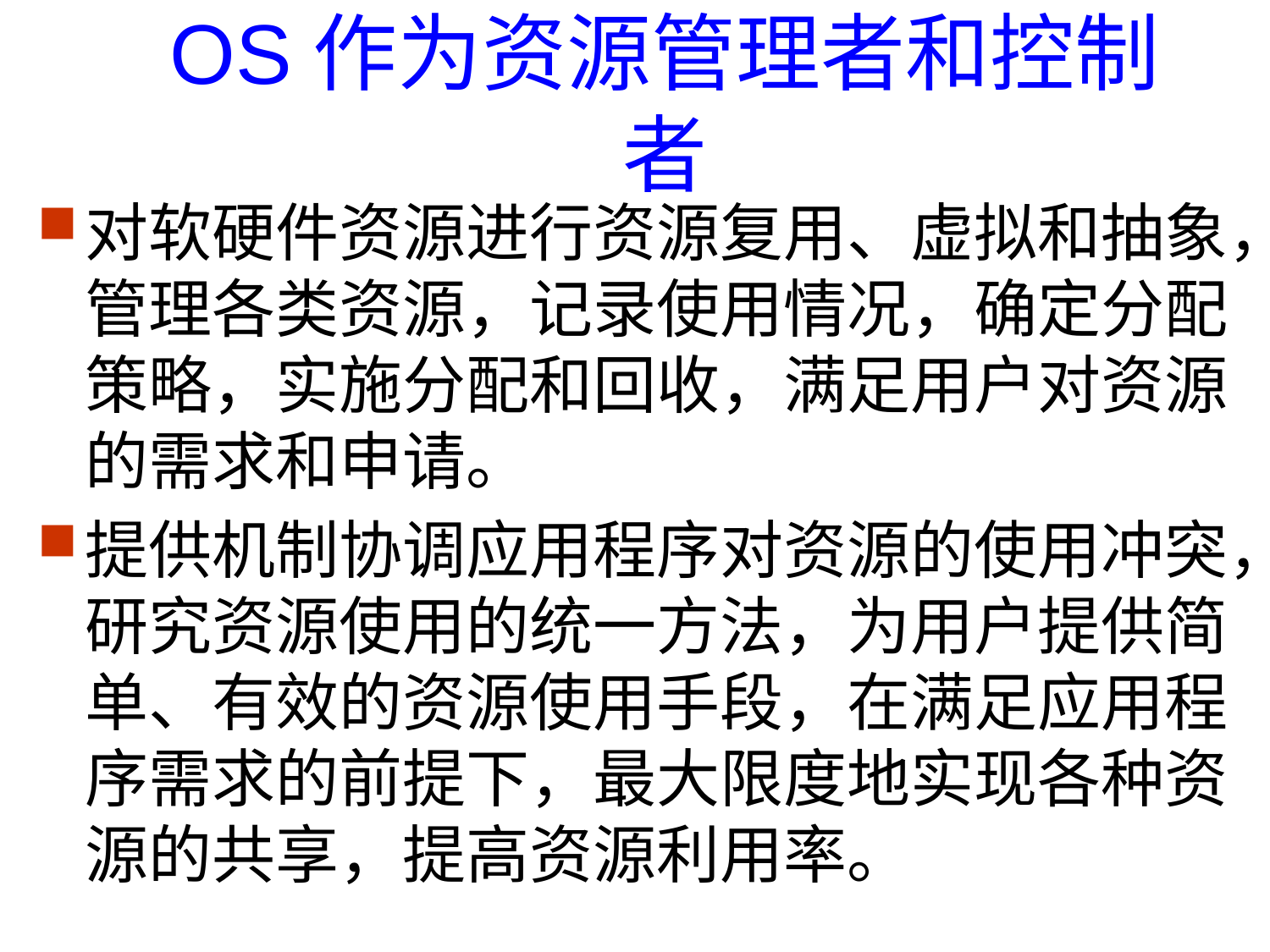

# OS作为资源管理者和控制者
对软硬件资源进行资源复用、虚拟和抽象，管理各类资源，记录使用情况，确定分配策略，实施分配和回收，满足用户对资源的需求和申请。
提供机制协调应用程序对资源的使用冲突，研究资源使用的统一方法，为用户提供简单、有效的资源使用手段，在满足应用程序需求的前提下，最大限度地实现各种资源的共享，提高资源利用率。